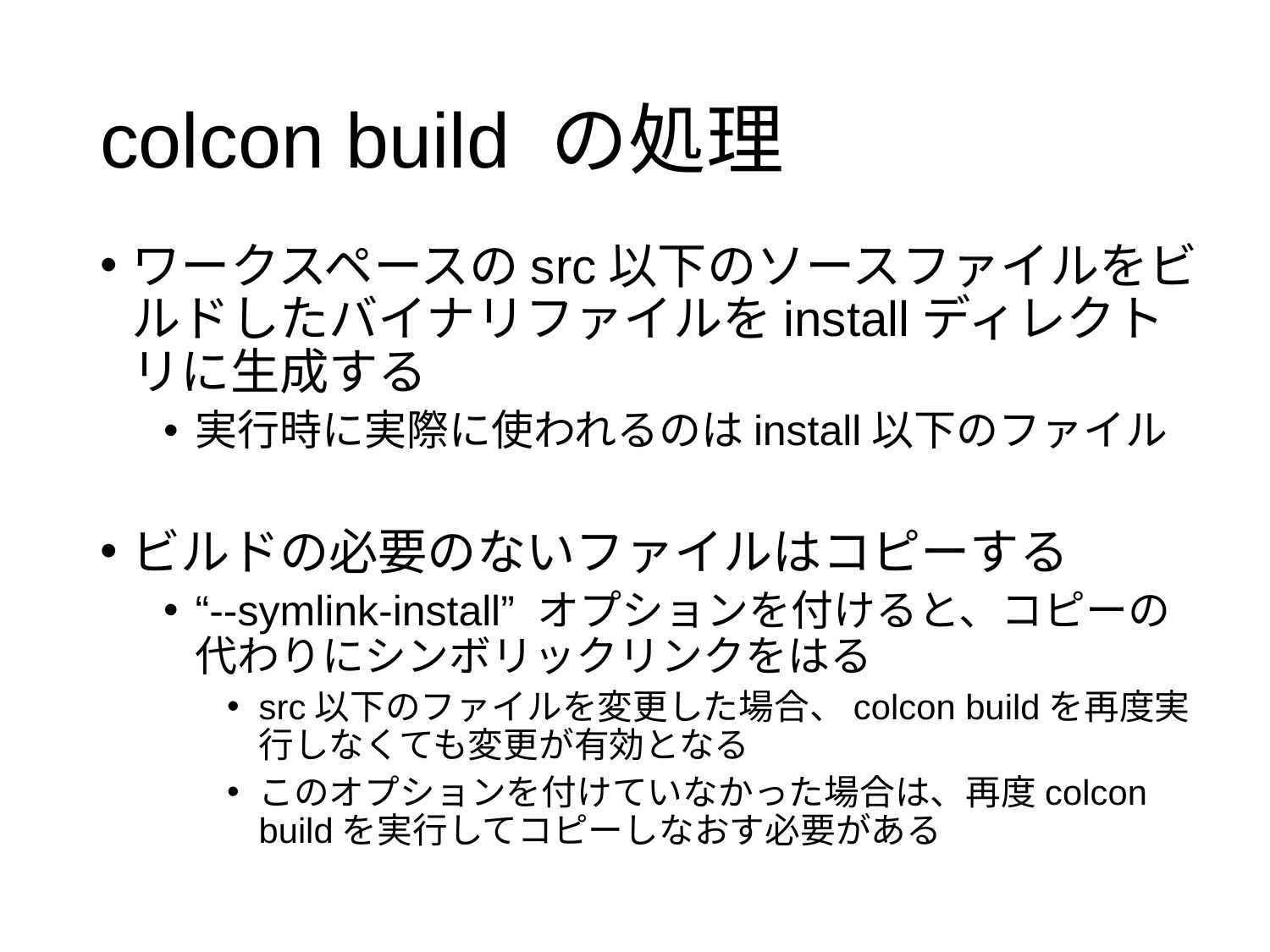

# colcon build の処理
ワークスペースのsrc以下のソースファイルをビルドしたバイナリファイルをinstallディレクトリに生成する
実行時に実際に使われるのはinstall以下のファイル

ビルドの必要のないファイルはコピーする
“--symlink-install” オプションを付けると、コピーの代わりにシンボリックリンクをはる
src以下のファイルを変更した場合、colcon buildを再度実行しなくても変更が有効となる
このオプションを付けていなかった場合は、再度colcon buildを実行してコピーしなおす必要がある